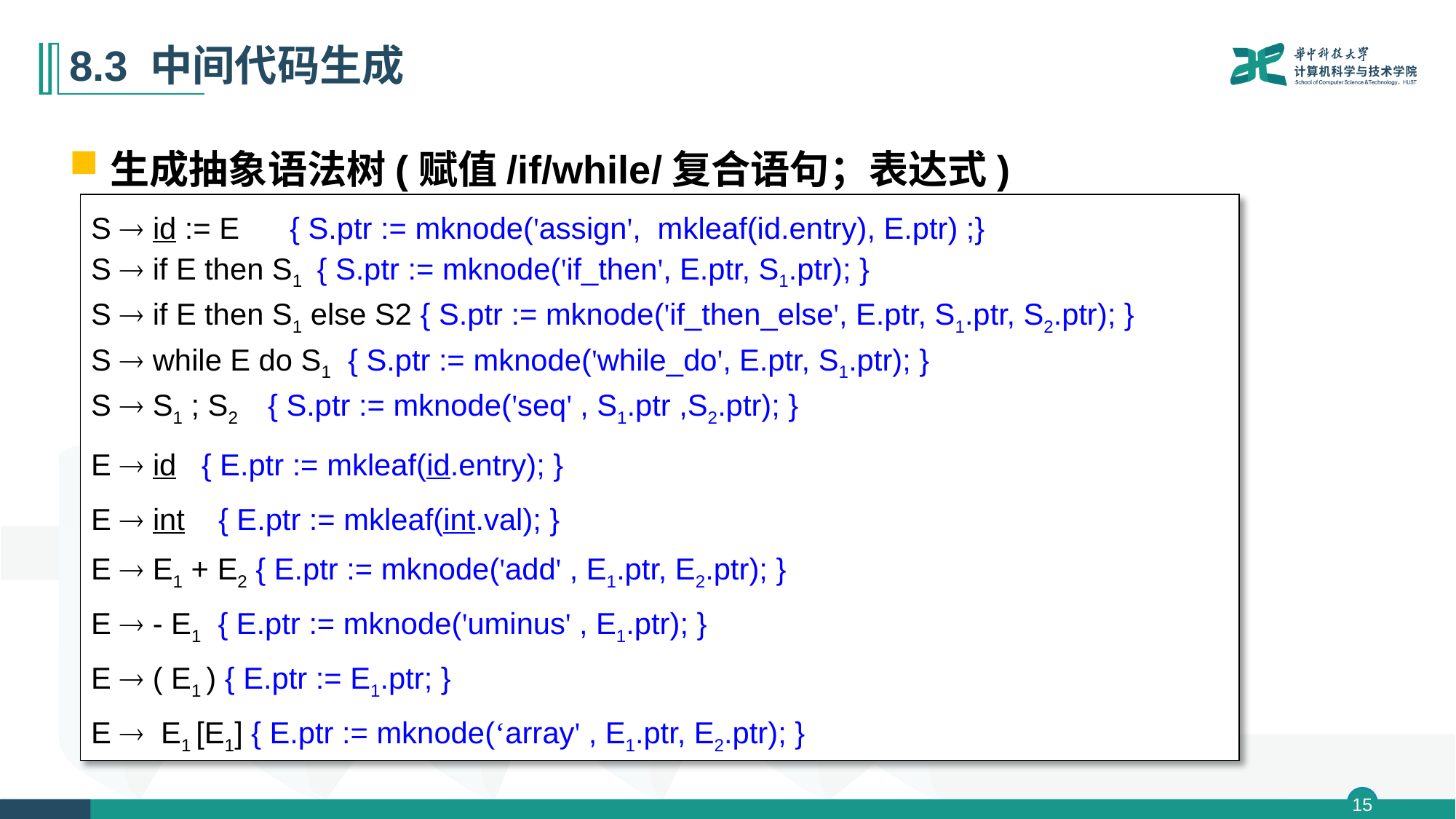

# 8.3 中间代码生成
生成抽象语法树(赋值/if/while/复合语句；表达式)
S → id := E      { S.ptr := mknode('assign',  mkleaf(id.entry), E.ptr) ;}
S → if E then S1   { S.ptr := mknode('if_then', E.ptr, S1.ptr); }
S → if E then S1 else S2 { S.ptr := mknode('if_then_else', E.ptr, S1.ptr, S2.ptr); }
S → while E do S1  { S.ptr := mknode('while_do', E.ptr, S1.ptr); }
S → S1 ; S2    { S.ptr := mknode('seq' , S1.ptr ,S2.ptr); }
E → id   { E.ptr := mkleaf(id.entry); }
E → int    { E.ptr := mkleaf(int.val); }
E → E1 + E2 { E.ptr := mknode('add' , E1.ptr, E2.ptr); }
E → - E1  { E.ptr := mknode('uminus' , E1.ptr); }
E → ( E1 ) { E.ptr := E1.ptr; }
E →  E1 [E1] { E.ptr := mknode(‘array' , E1.ptr, E2.ptr); }